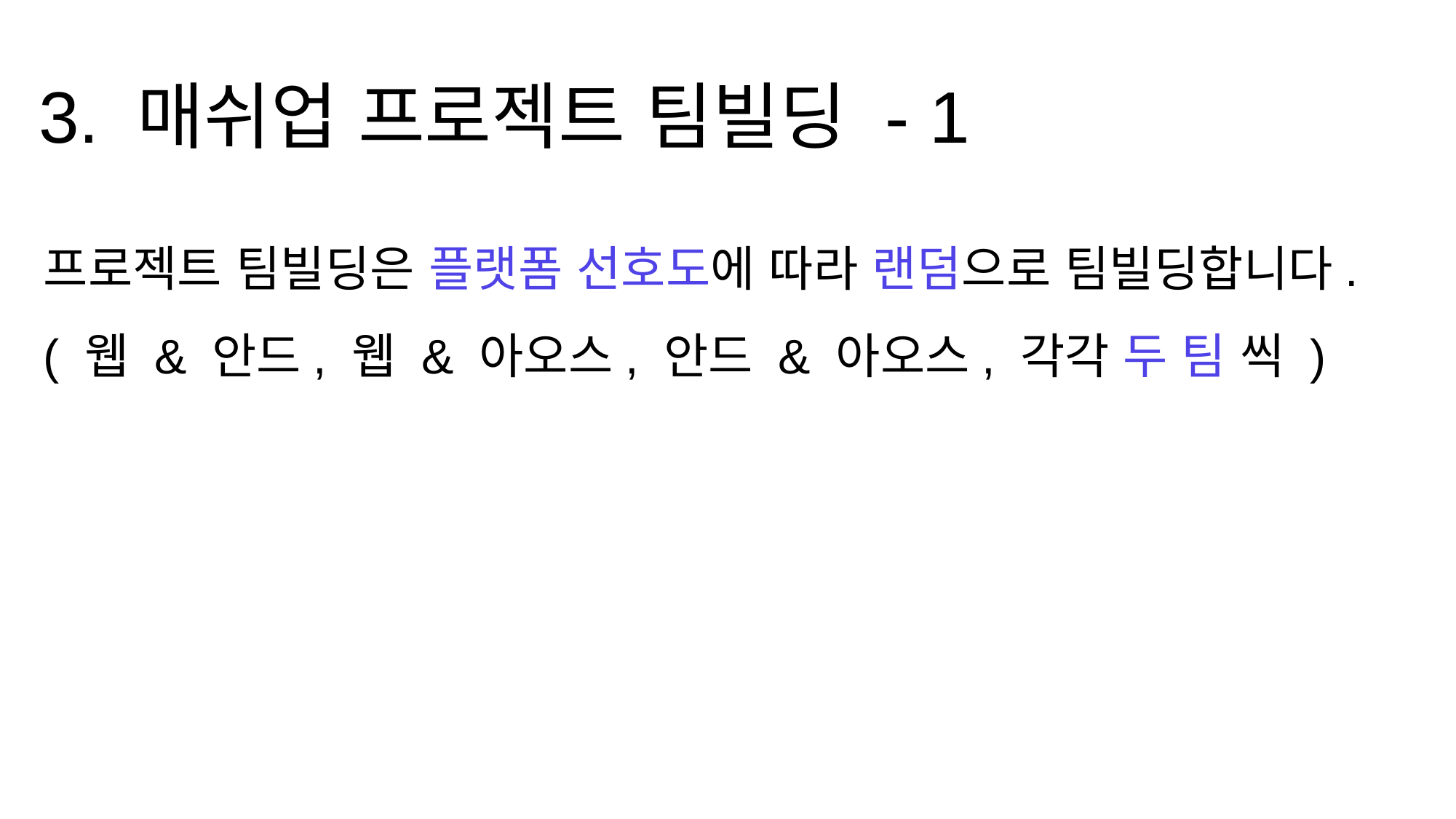

3. 매쉬업 프로젝트 팀빌딩 - 1
프로젝트 팀빌딩은 플랫폼 선호도에 따라 랜덤으로 팀빌딩합니다.
( 웹 & 안드, 웹 & 아오스, 안드 & 아오스, 각각 두 팀 씩 )